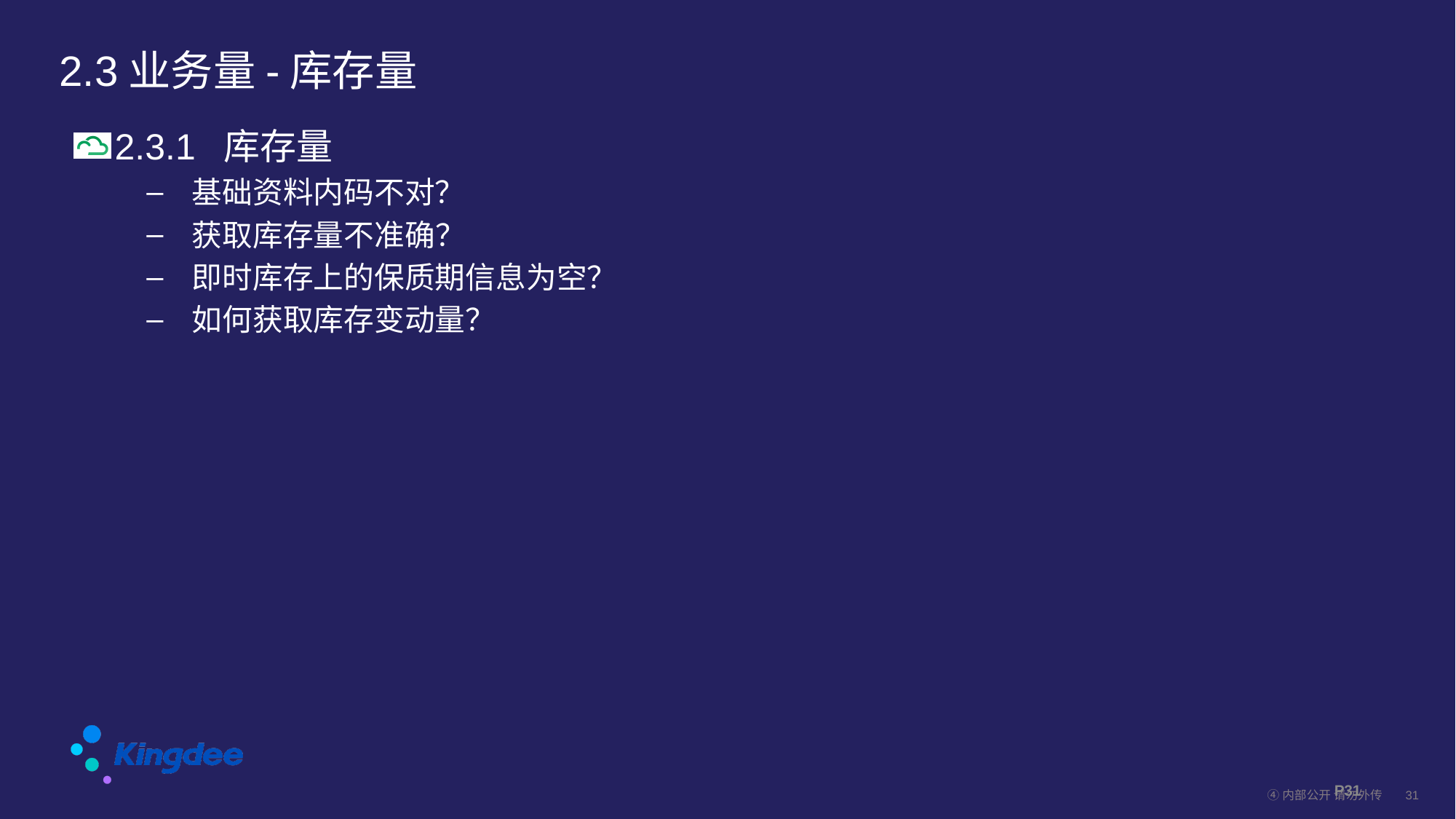

# 2.3业务量-库存量
2.3.1	库存量
基础资料内码不对？
获取库存量不准确？
即时库存上的保质期信息为空？
如何获取库存变动量？